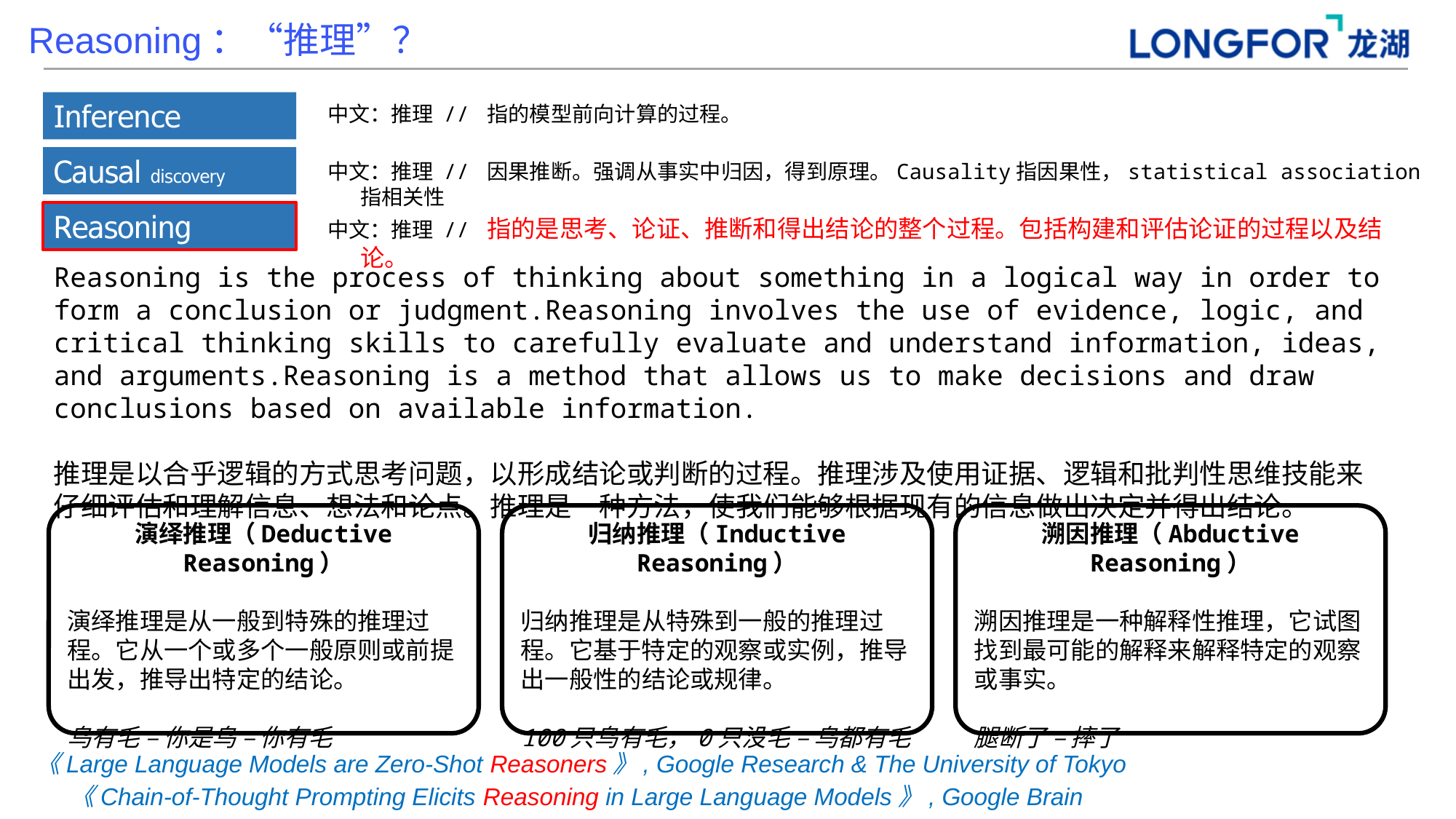

Reasoning：“推理”？
Inference
中文：推理 // 指的模型前向计算的过程。
Causal discovery
中文：推理 // 因果推断。强调从事实中归因，得到原理。Causality指因果性，statistical association指相关性

Reasoning
中文：推理 // 指的是思考、论证、推断和得出结论的整个过程。包括构建和评估论证的过程以及结论。
Reasoning is the process of thinking about something in a logical way in order to form a conclusion or judgment.Reasoning involves the use of evidence, logic, and critical thinking skills to carefully evaluate and understand information, ideas, and arguments.Reasoning is a method that allows us to make decisions and draw conclusions based on available information.

推理是以合乎逻辑的方式思考问题，以形成结论或判断的过程。推理涉及使用证据、逻辑和批判性思维技能来仔细评估和理解信息、想法和论点。推理是一种方法，使我们能够根据现有的信息做出决定并得出结论。
演绎推理（Deductive Reasoning）

演绎推理是从一般到特殊的推理过程。它从一个或多个一般原则或前提出发，推导出特定的结论。

鸟有毛 – 你是鸟 – 你有毛
归纳推理（Inductive Reasoning）

归纳推理是从特殊到一般的推理过程。它基于特定的观察或实例，推导出一般性的结论或规律。

100只鸟有毛，0只没毛 – 鸟都有毛
溯因推理（Abductive Reasoning）

溯因推理是一种解释性推理，它试图找到最可能的解释来解释特定的观察或事实。

腿断了 – 摔了
《Large Language Models are Zero-Shot Reasoners》, Google Research & The University of Tokyo
《Chain-of-Thought Prompting Elicits Reasoning in Large Language Models》, Google Brain